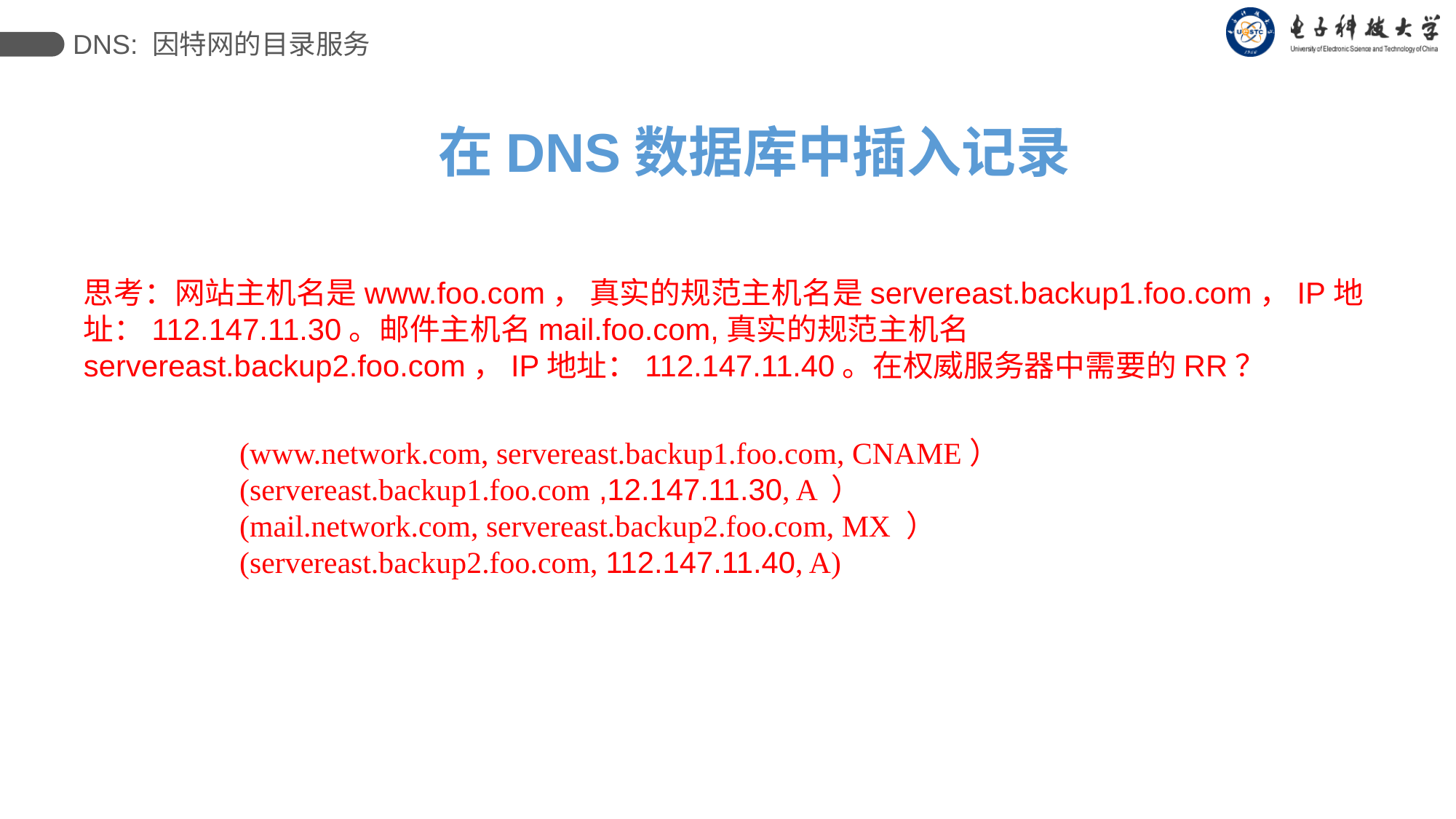

DNS: 因特网的目录服务
# 在DNS数据库中插入记录
思考：网站主机名是www.foo.com， 真实的规范主机名是servereast.backup1.foo.com，IP地址：112.147.11.30。邮件主机名mail.foo.com,真实的规范主机名servereast.backup2.foo.com，IP地址：112.147.11.40。在权威服务器中需要的RR？
(www.network.com, servereast.backup1.foo.com, CNAME）
(servereast.backup1.foo.com ,12.147.11.30, A ）
(mail.network.com, servereast.backup2.foo.com, MX ）
(servereast.backup2.foo.com, 112.147.11.40, A)